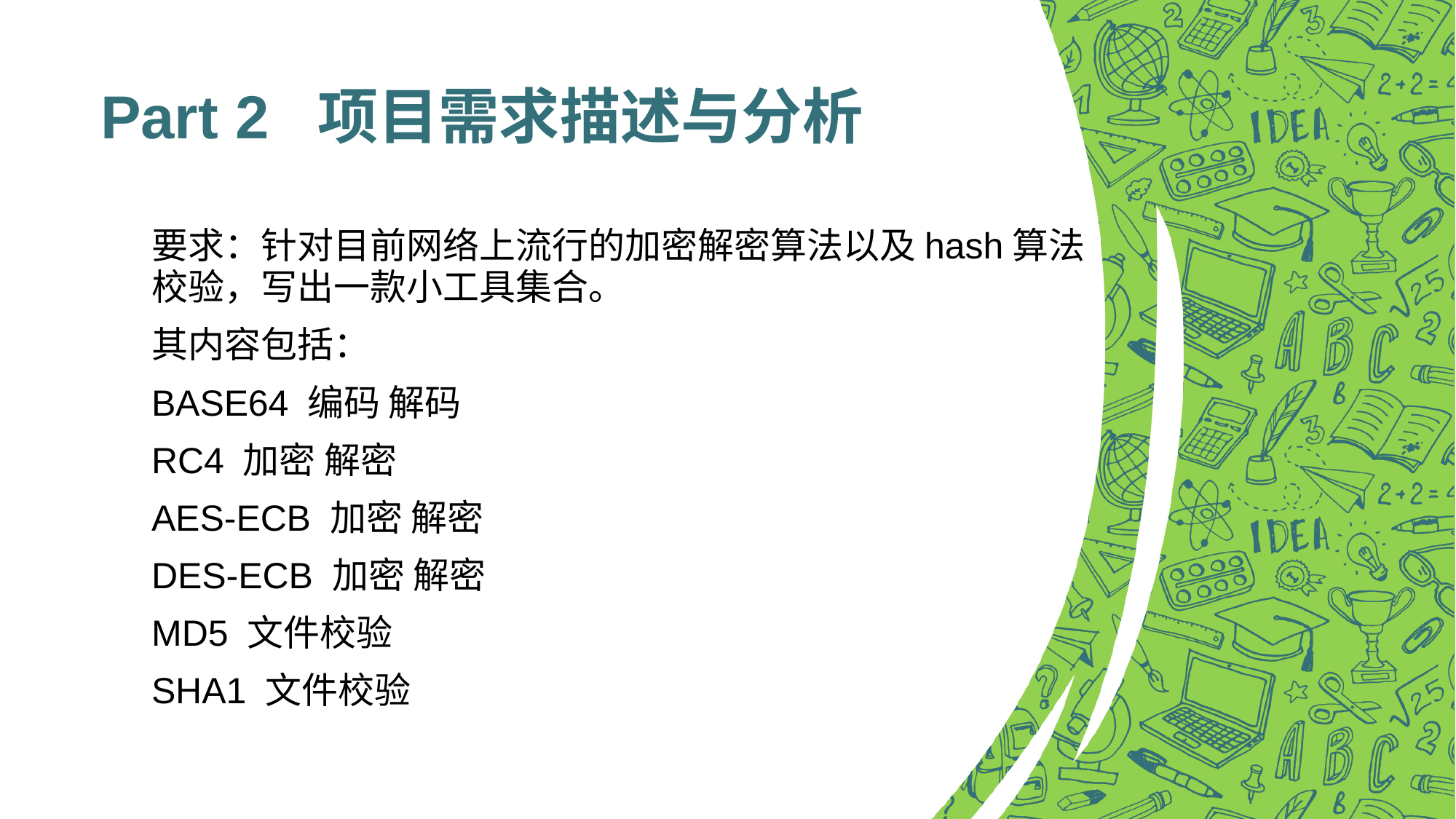

# Part 2  项目需求描述与分析
要求：针对目前网络上流行的加密解密算法以及hash算法校验，写出一款小工具集合。
其内容包括：
BASE64 编码 解码
RC4 加密 解密
AES-ECB 加密 解密
DES-ECB 加密 解密
MD5 文件校验
SHA1 文件校验